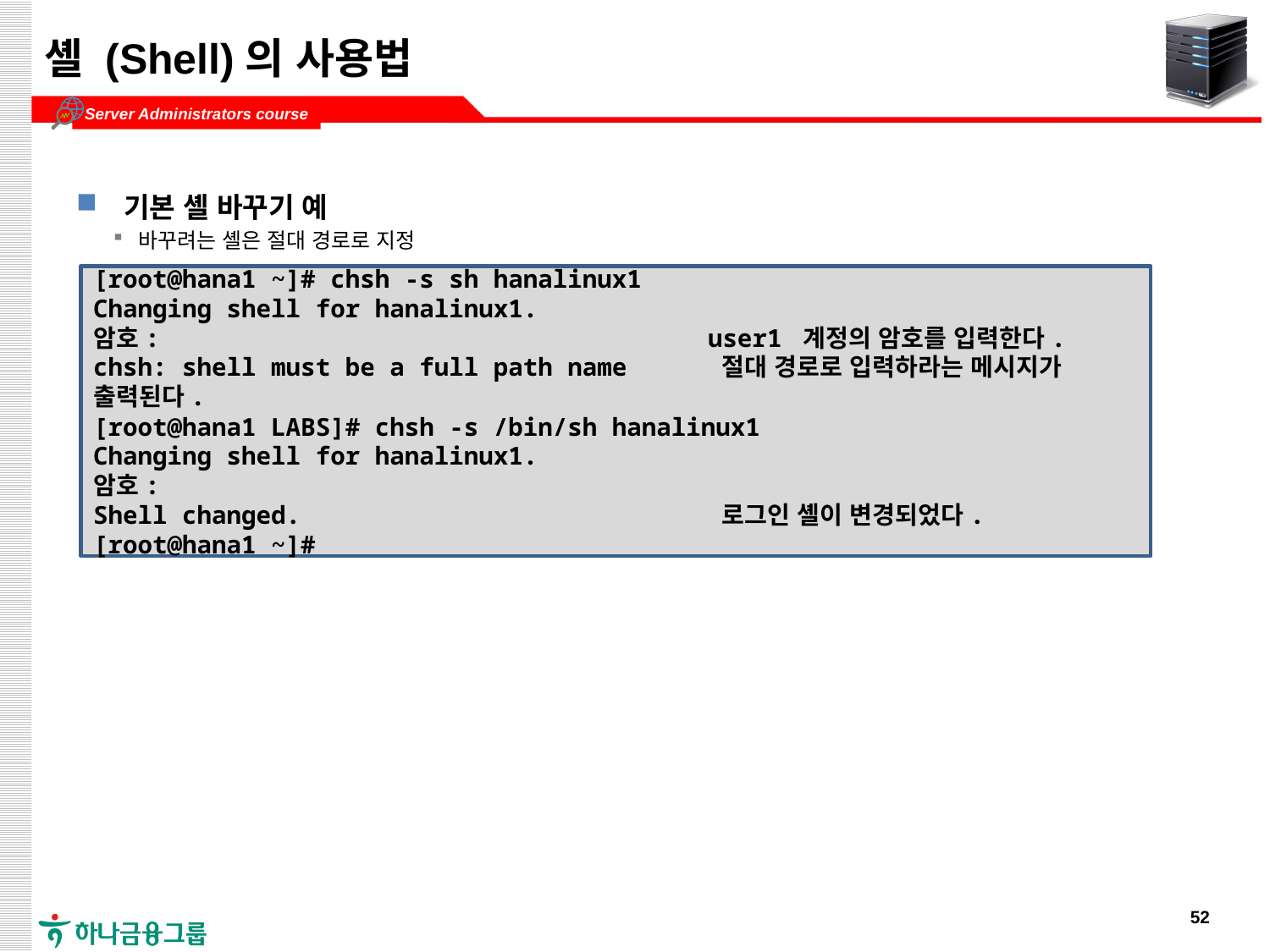

# 셸 (Shell)의 사용법
기본 셸 바꾸기 예
바꾸려는 셸은 절대 경로로 지정

[root@hana1 ~]# chsh -s sh hanalinux1
Changing shell for hanalinux1.
암호:                                     user1 계정의 암호를 입력한다.
chsh: shell must be a full path name      절대 경로로 입력하라는 메시지가 출력된다.
[root@hana1 LABS]# chsh -s /bin/sh hanalinux1
Changing shell for hanalinux1.
암호:
Shell changed.                            로그인 셸이 변경되었다.
[root@hana1 ~]#